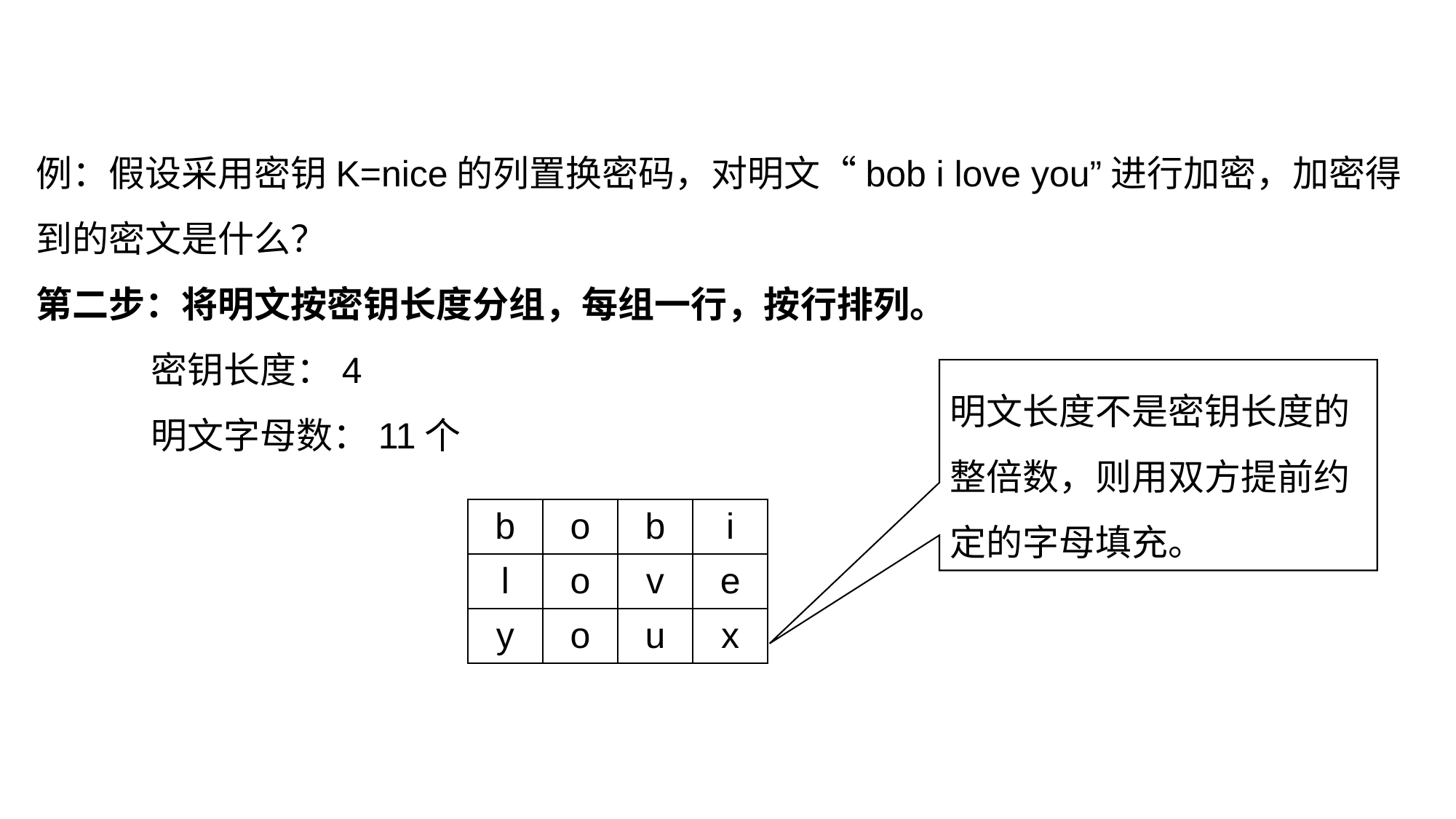

例：假设采用密钥K=nice的列置换密码，对明文“bob i love you”进行加密，加密得到的密文是什么？
第二步：将明文按密钥长度分组，每组一行，按行排列。
             密钥长度：4
             明文字母数：11个
明文长度不是密钥长度的整倍数，则用双方提前约定的字母填充。
| b | o | b | i |
| --- | --- | --- | --- |
| l | o | v | e |
| y | o | u | x |